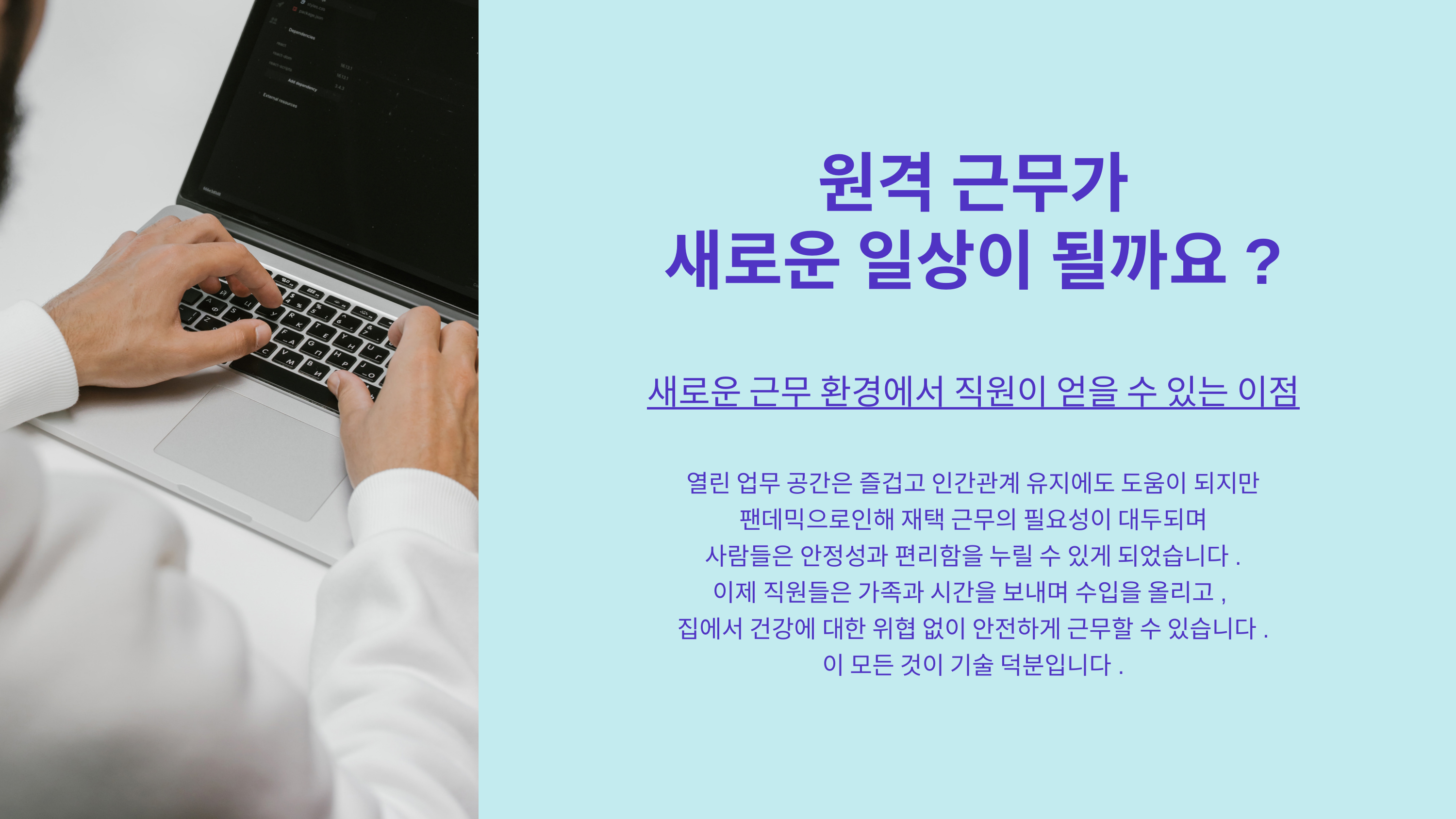

원격 근무가
새로운 일상이 될까요?
새로운 근무 환경에서 직원이 얻을 수 있는 이점
열린 업무 공간은 즐겁고 인간관계 유지에도 도움이 되지만
팬데믹으로인해 재택 근무의 필요성이 대두되며
사람들은 안정성과 편리함을 누릴 수 있게 되었습니다.
이제 직원들은 가족과 시간을 보내며 수입을 올리고,
집에서 건강에 대한 위협 없이 안전하게 근무할 수 있습니다.
이 모든 것이 기술 덕분입니다.